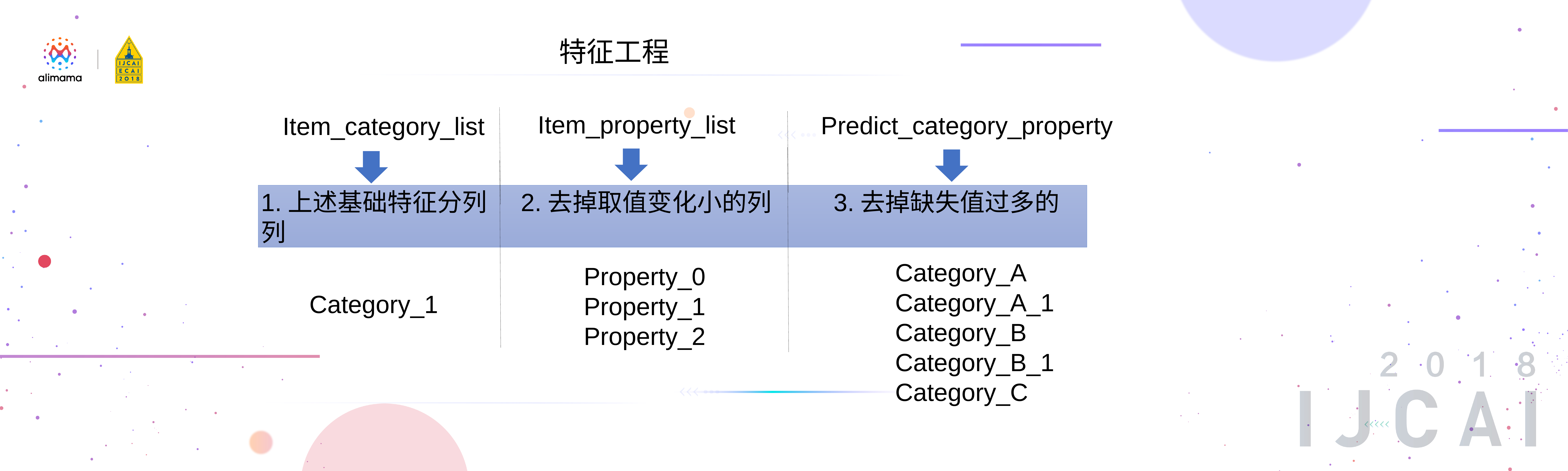

特征工程
Item_property_list
Predict_category_property
Item_category_list

1.上述基础特征分列     2.去掉取值变化小的列          3.去掉缺失值过多的列
Category_A
Category_A_1
Category_B
Category_B_1
Category_C

Property_0
Property_1
Property_2

Category_1